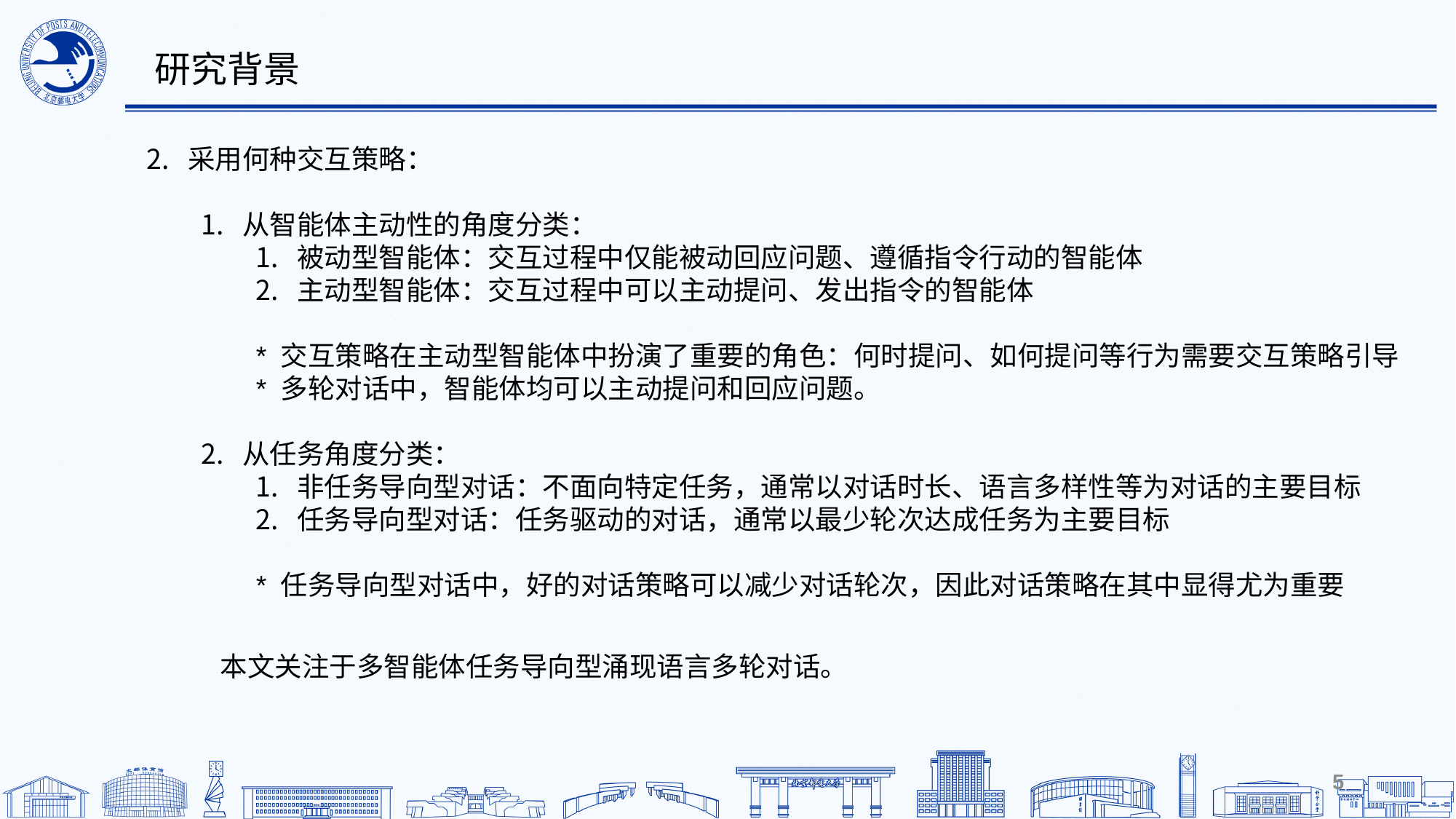

研究背景
采用何种交互策略：

从智能体主动性的角度分类：
被动型智能体：交互过程中仅能被动回应问题、遵循指令行动的智能体
主动型智能体：交互过程中可以主动提问、发出指令的智能体

* 交互策略在主动型智能体中扮演了重要的角色：何时提问、如何提问等行为需要交互策略引导
* 多轮对话中，智能体均可以主动提问和回应问题。

从任务角度分类：
非任务导向型对话：不面向特定任务，通常以对话时长、语言多样性等为对话的主要目标
任务导向型对话：任务驱动的对话，通常以最少轮次达成任务为主要目标

* 任务导向型对话中，好的对话策略可以减少对话轮次，因此对话策略在其中显得尤为重要

本文关注于多智能体任务导向型涌现语言多轮对话。
5